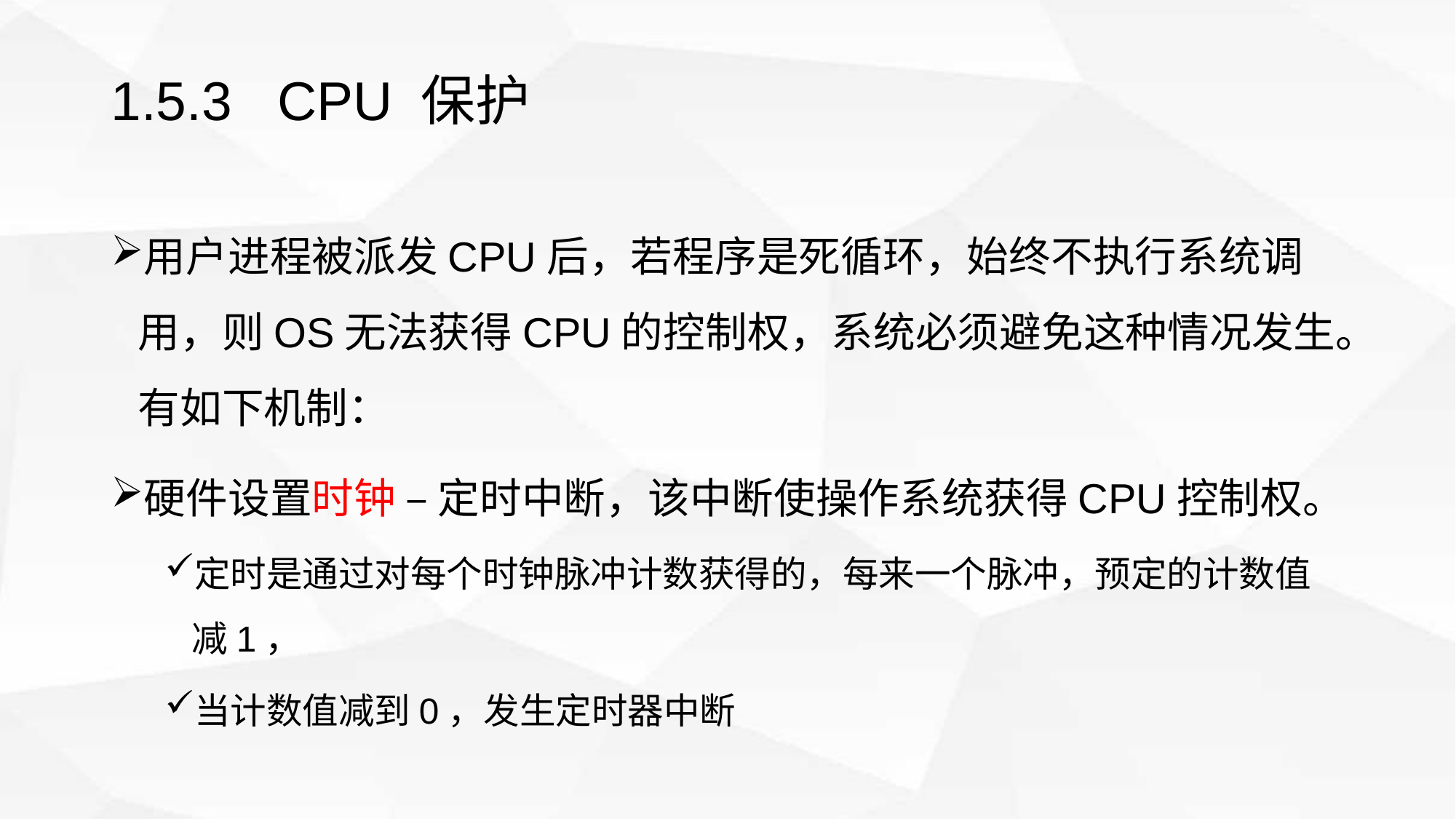

# 1.5.3   CPU 保护
用户进程被派发CPU后，若程序是死循环，始终不执行系统调用，则OS无法获得CPU的控制权，系统必须避免这种情况发生。有如下机制：
硬件设置时钟 – 定时中断，该中断使操作系统获得CPU控制权。
定时是通过对每个时钟脉冲计数获得的，每来一个脉冲，预定的计数值减1，
当计数值减到0，发生定时器中断